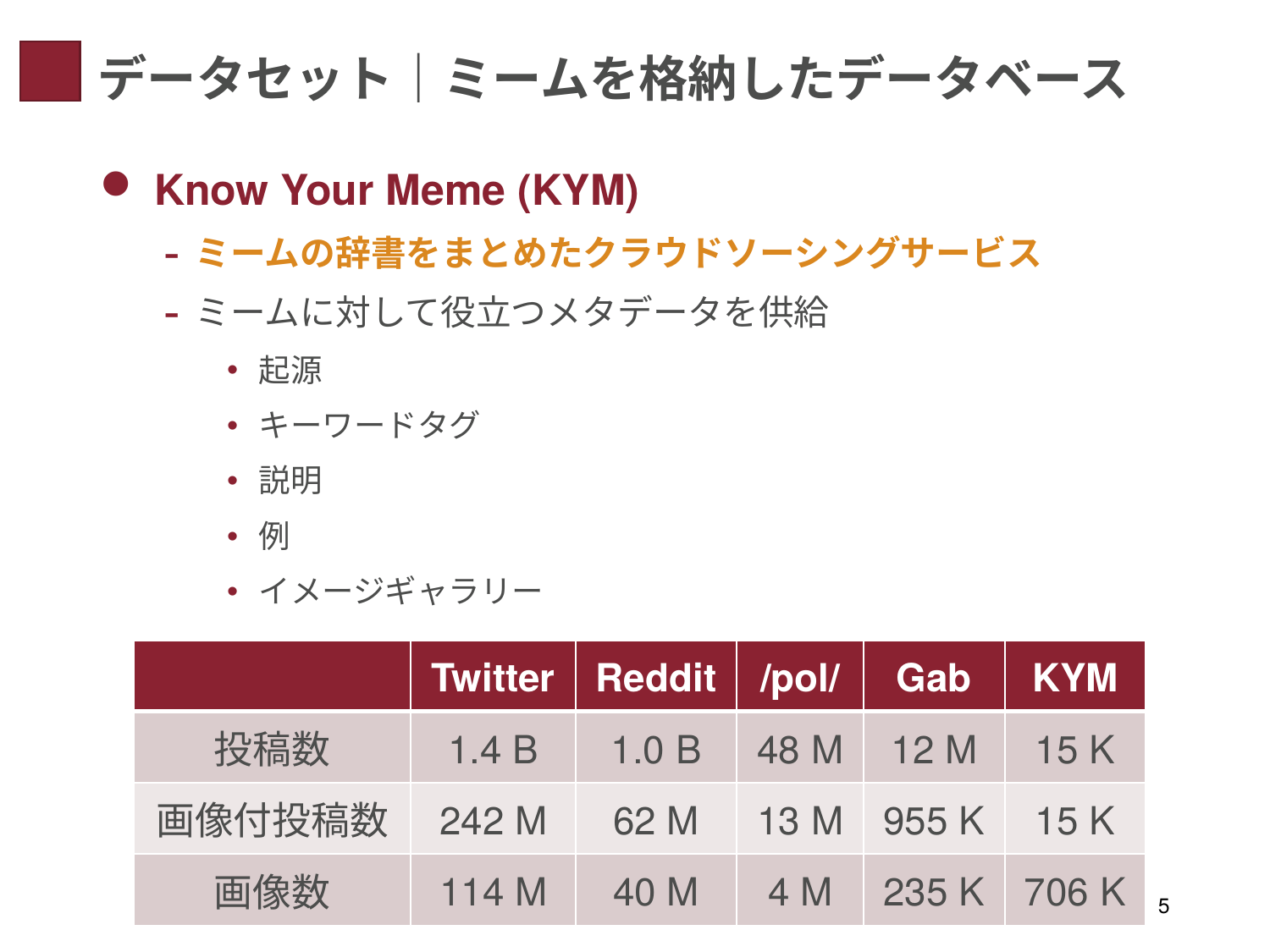

# データセット｜ミームを格納したデータベース
 Know Your Meme (KYM)
ミームの辞書をまとめたクラウドソーシングサービス
ミームに対して役立つメタデータを供給
起源
キーワードタグ
説明
例
イメージギャラリー

|  | Twitter | Reddit | /pol/ | Gab | KYM |
| --- | --- | --- | --- | --- | --- |
| 投稿数 | 1.4 B | 1.0 B | 48 M | 12 M | 15 K |
| 画像付投稿数 | 242 M | 62 M | 13 M | 955 K | 15 K |
| 画像数 | 114 M | 40 M | 4 M | 235 K | 706 K |
5